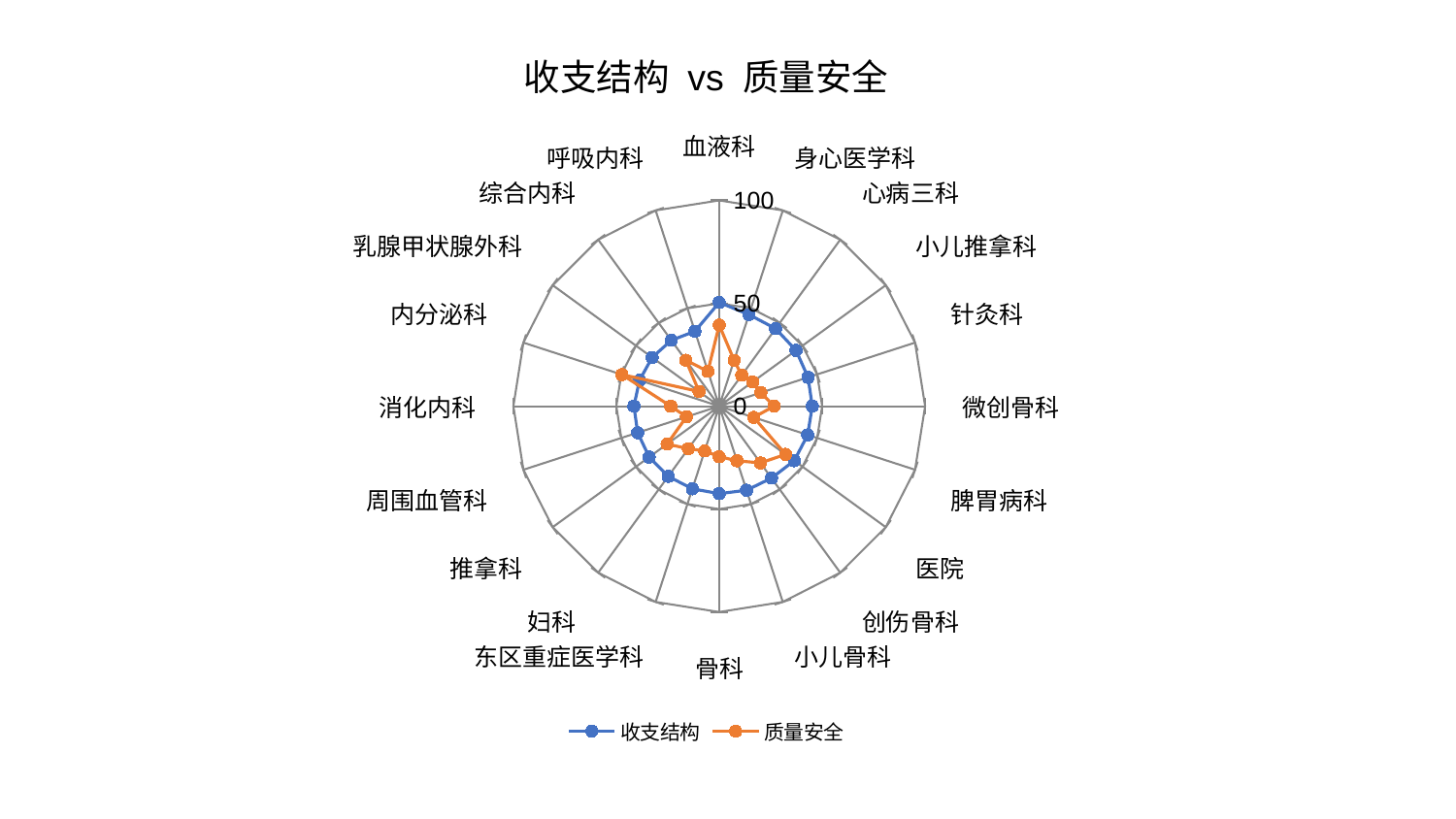

### Chart: 收支结构 vs 质量安全

| Category | 收支结构 | 质量安全 |
|---|---|---|
| 血液科 | 50.40640377698708 | 39.4473834037763 |
| 身心医学科 | 46.794726571882286 | 23.432414613264932 |
| 心病三科 | 46.59912052013787 | 18.610490135853883 |
| 小儿推拿科 | 46.112576362671405 | 20.056120703049825 |
| 针灸科 | 45.38634833366015 | 21.263525689955582 |
| 微创骨科 | 45.20654179706802 | 26.665360527104376 |
| 脾胃病科 | 45.1737710253505 | 17.656648165133447 |
| 医院 | 45.05810875232962 | 39.85199954594994 |
| 创伤骨科 | 43.200262174380754 | 34.09574102432743 |
| 小儿骨科 | 42.96409255069103 | 27.882708806858897 |
| 骨科 | 42.50840427736719 | 24.532674847440127 |
| 东区重症医学科 | 42.21841984392674 | 22.870711092738578 |
| 妇科 | 42.169610747392646 | 25.538436327672763 |
| 推拿科 | 42.08375716164467 | 31.318031828364877 |
| 周围血管科 | 41.67776505578629 | 16.741745380894482 |
| 消化内科 | 41.447766135766386 | 23.583401943416575 |
| 内分泌科 | 40.72086731787004 | 49.72041716273863 |
| 乳腺甲状腺外科 | 40.3060751797566 | 12.138297941208368 |
| 综合内科 | 39.58348226784989 | 27.607800597418343 |
| 呼吸内科 | 38.2671835564064 | 17.8083582374659 |
67